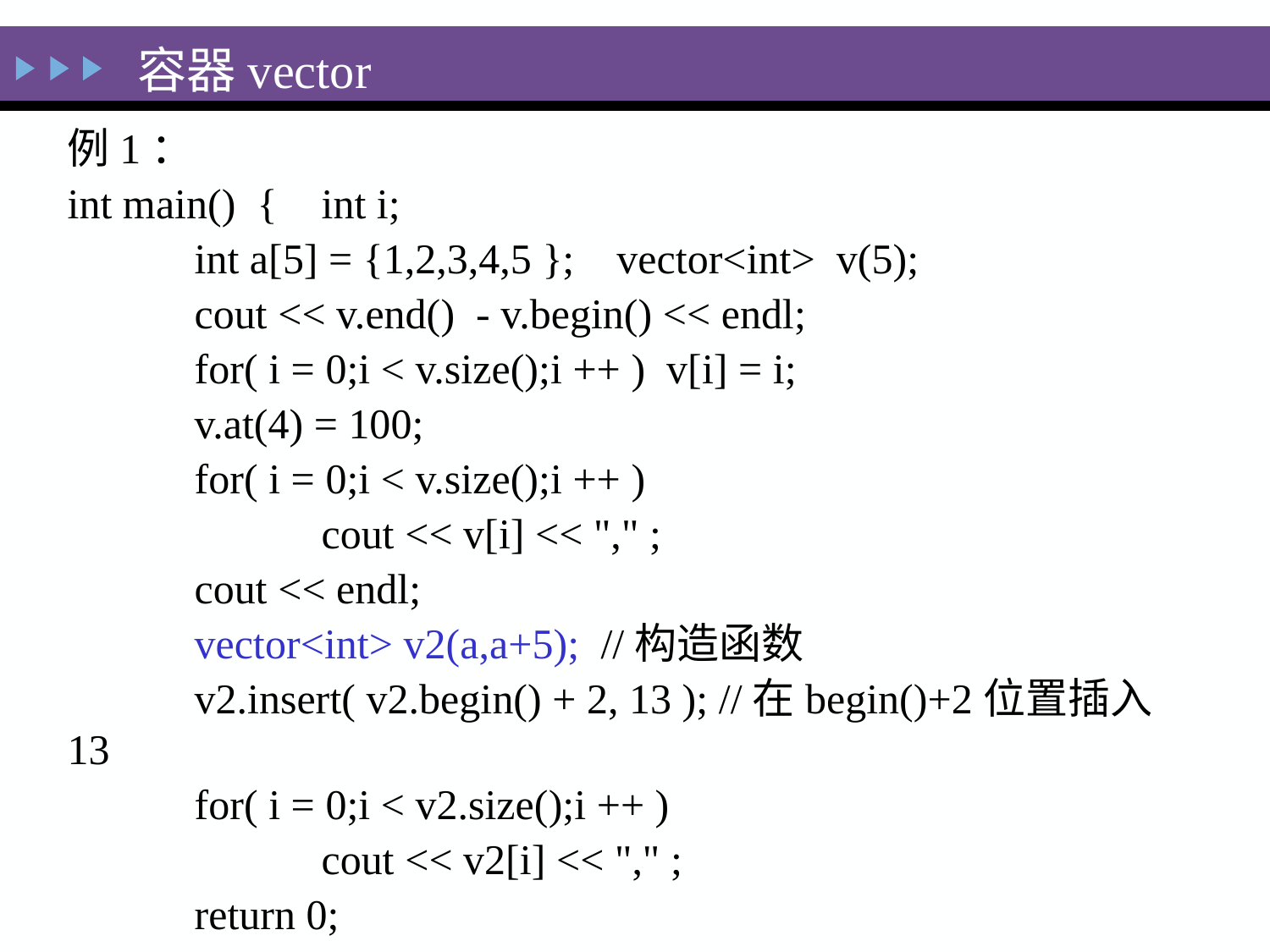

容器vector
例1：
int main()  {	int i;
	int a[5] = {1,2,3,4,5 };    vector<int>  v(5);
	cout << v.end()  - v.begin() << endl;
	for( i = 0;i < v.size();i ++ )  v[i] = i;
	v.at(4) = 100;
	for( i = 0;i < v.size();i ++ )
		cout << v[i] << "," ;
	cout << endl;
	vector<int> v2(a,a+5);  //构造函数
	v2.insert( v2.begin() + 2, 13 ); //在begin()+2位置插入 13
	for( i = 0;i < v2.size();i ++ )
		cout << v2[i] << "," ;
            return 0;
}